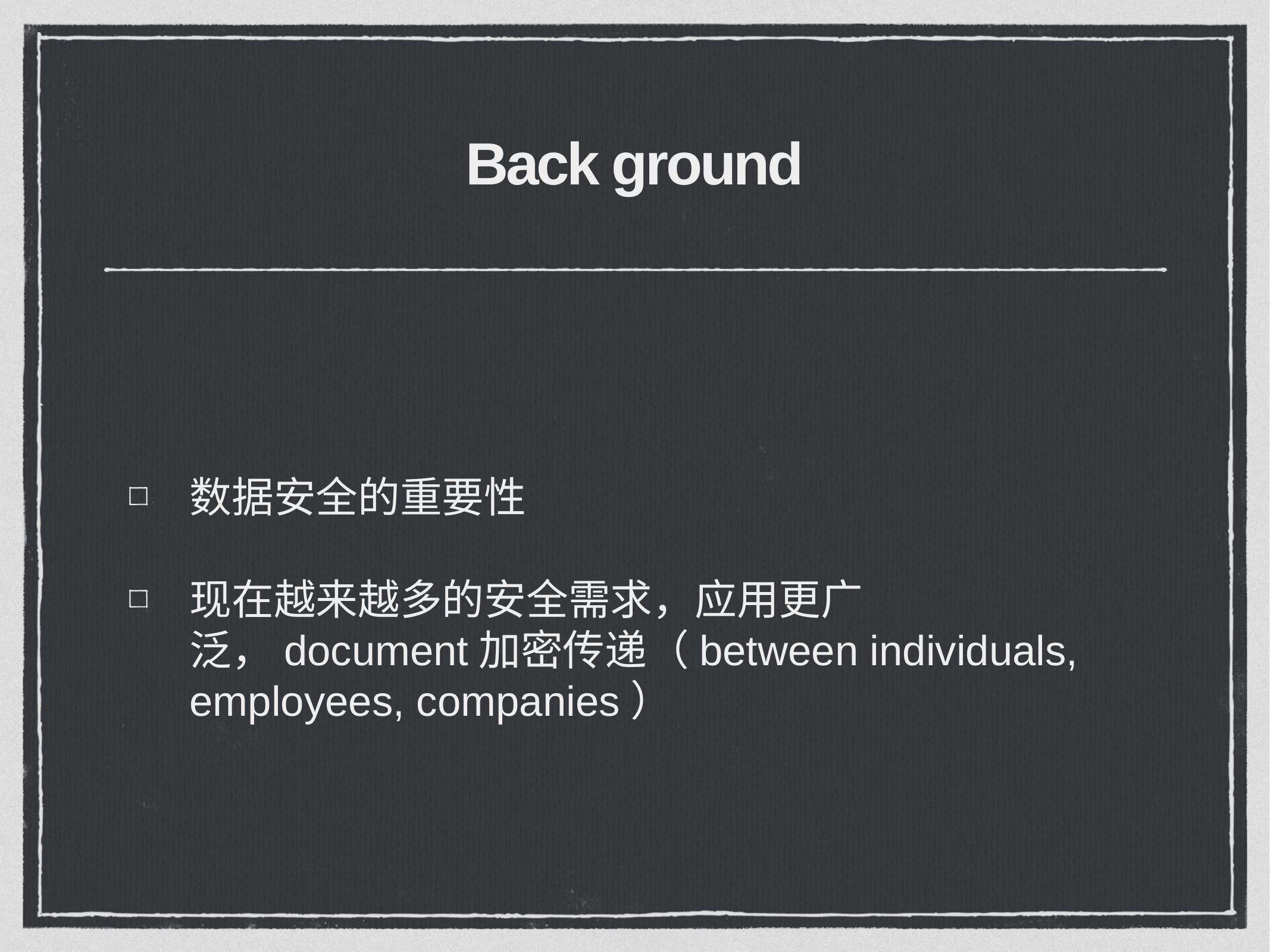

# Back ground
数据安全的重要性
现在越来越多的安全需求，应用更广泛，document加密传递（between individuals, employees, companies）